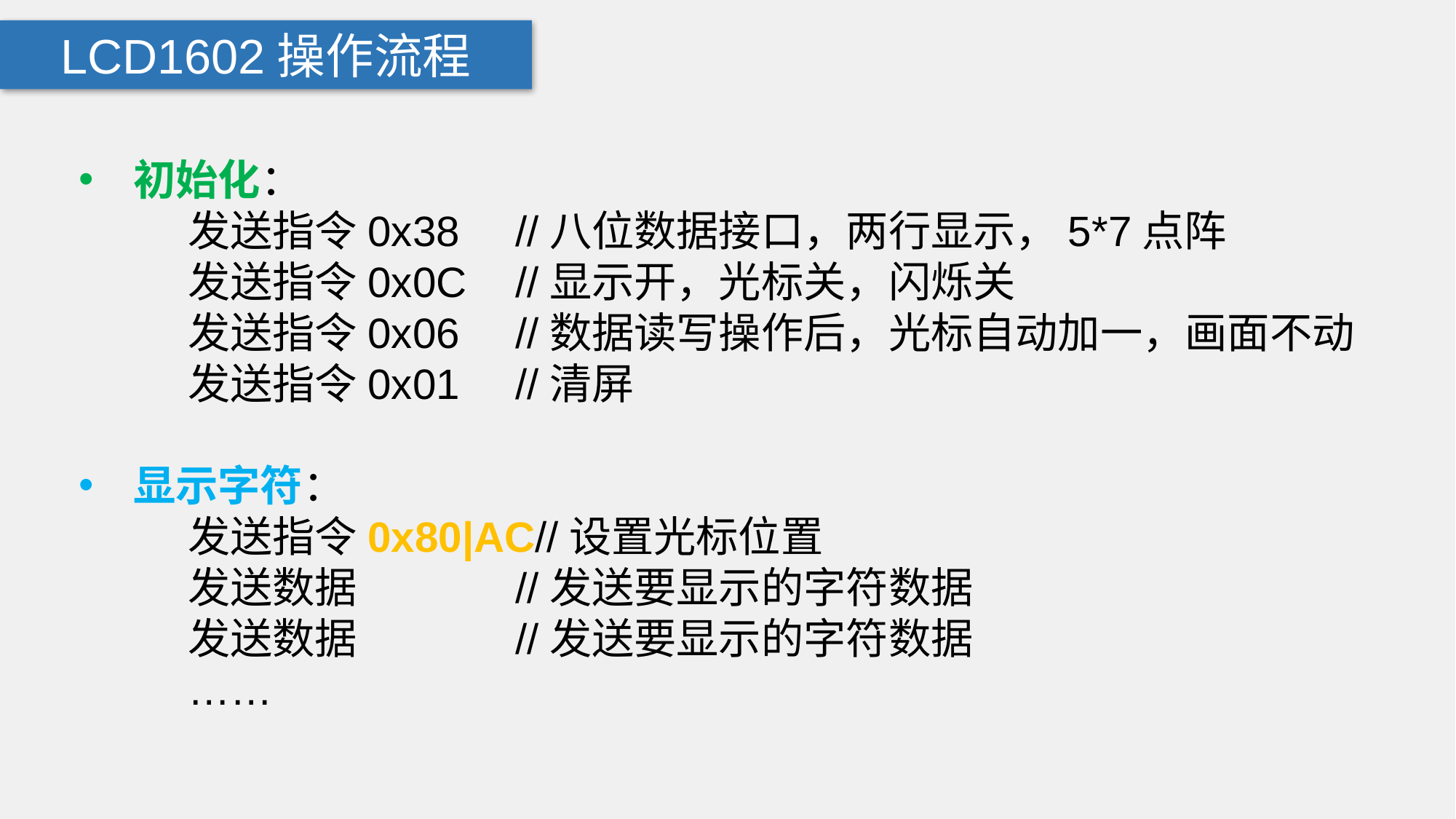

LCD1602操作流程
初始化：
	发送指令0x38	//八位数据接口，两行显示，5*7点阵
	发送指令0x0C	//显示开，光标关，闪烁关
	发送指令0x06	//数据读写操作后，光标自动加一，画面不动
	发送指令0x01	//清屏

显示字符：
	发送指令0x80|AC//设置光标位置
	发送数据		//发送要显示的字符数据
	发送数据		//发送要显示的字符数据
	……